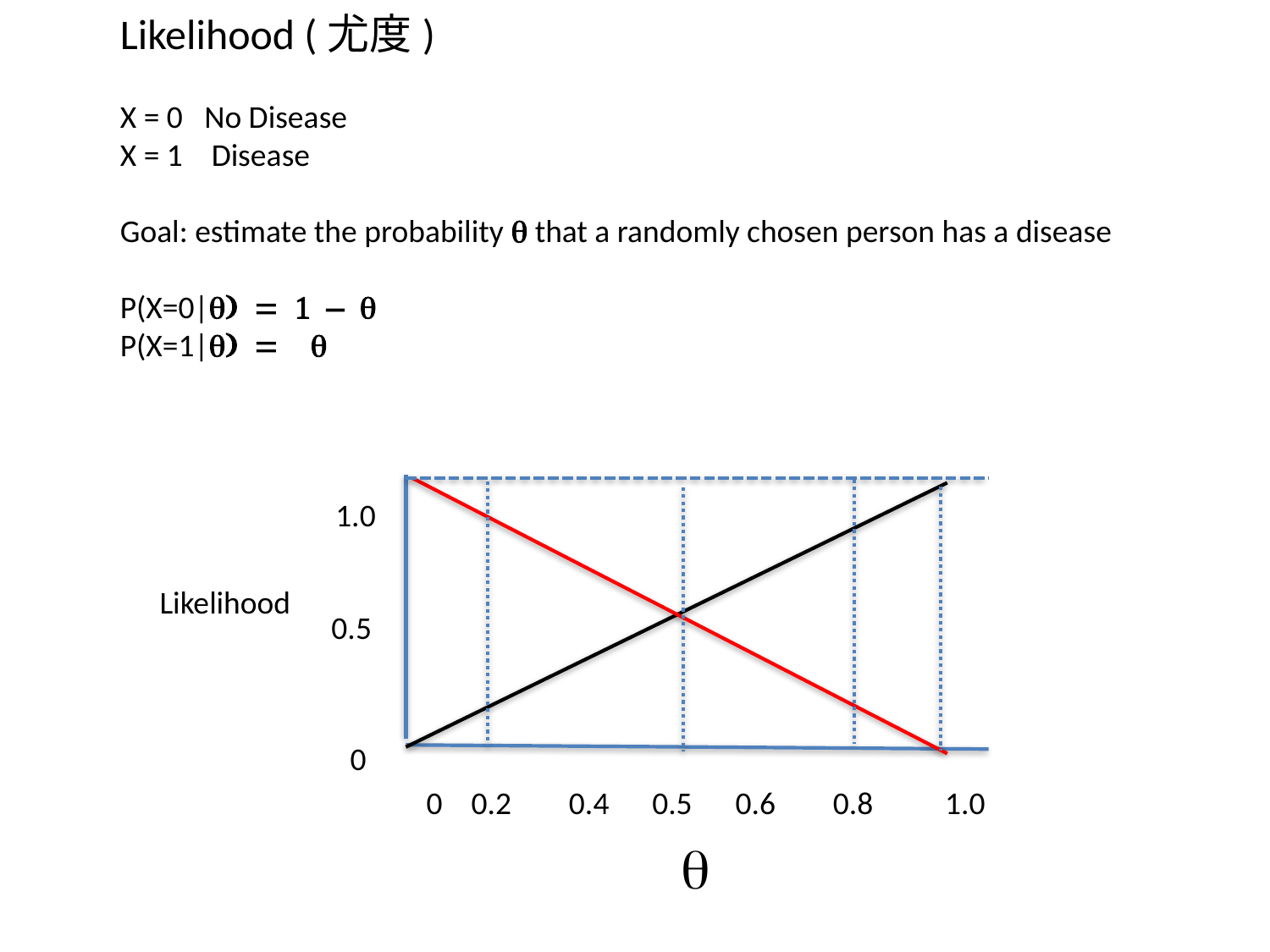

Likelihood (尤度)

X = 0   No Disease
X = 1    Disease

Goal: estimate the probability θ that a randomly chosen person has a disease

P(X=0|θ) = 1 – θ
P(X=1|θ) =  θ

1.0
Likelihood
0.5
0
0    0.2        0.4      0.5      0.6        0.8          1.0
θ